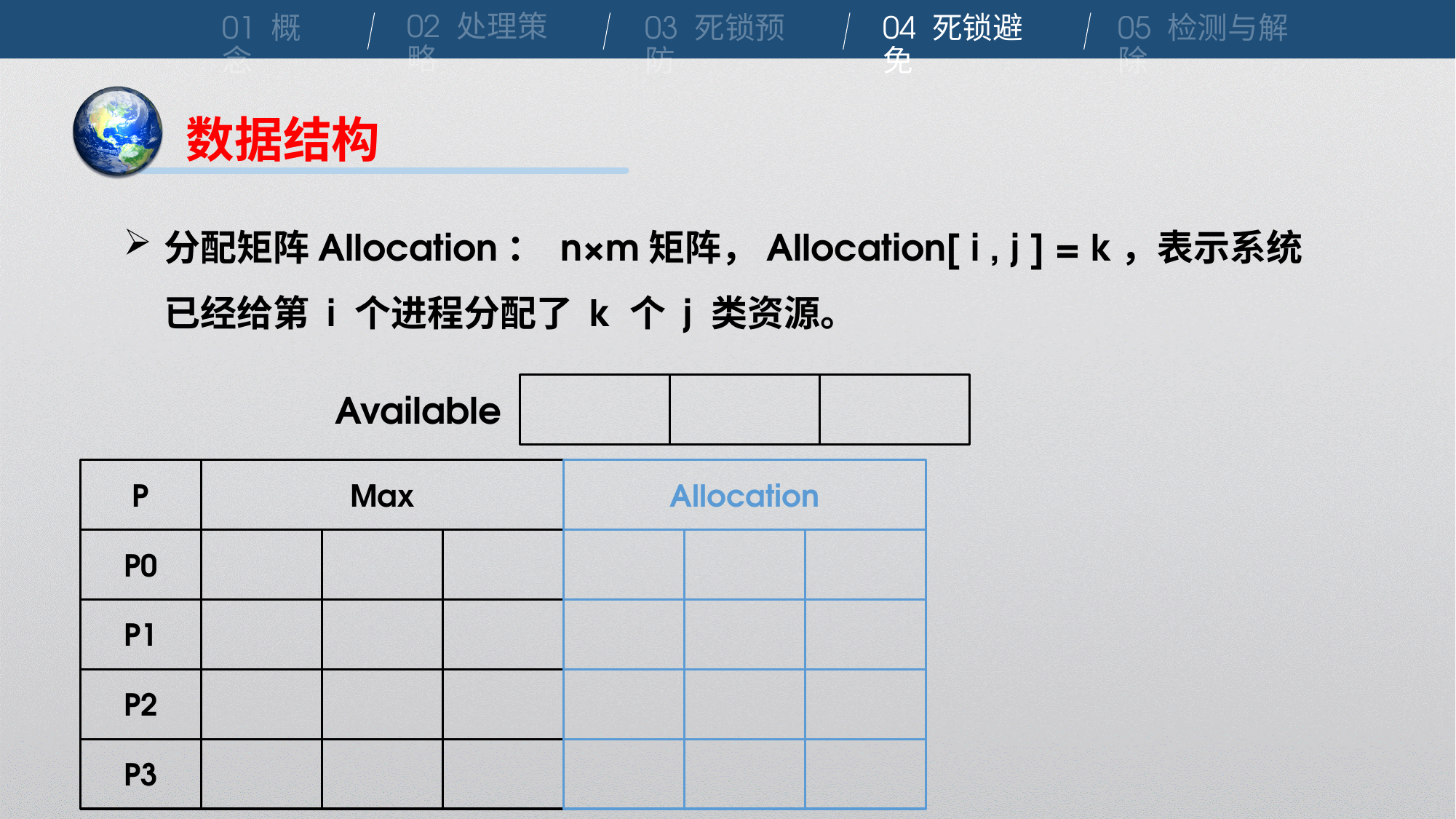

02 处理策略
01 概念
04 死锁避免
03 死锁预防
05 检测与解除
数据结构
分配矩阵Allocation： n×m矩阵，Allocation[ i , j ] = k，表示系统已经给第 i 个进程分配了 k 个 j 类资源。

Available
P
P0
P1
P2
P3
Max

Allocation